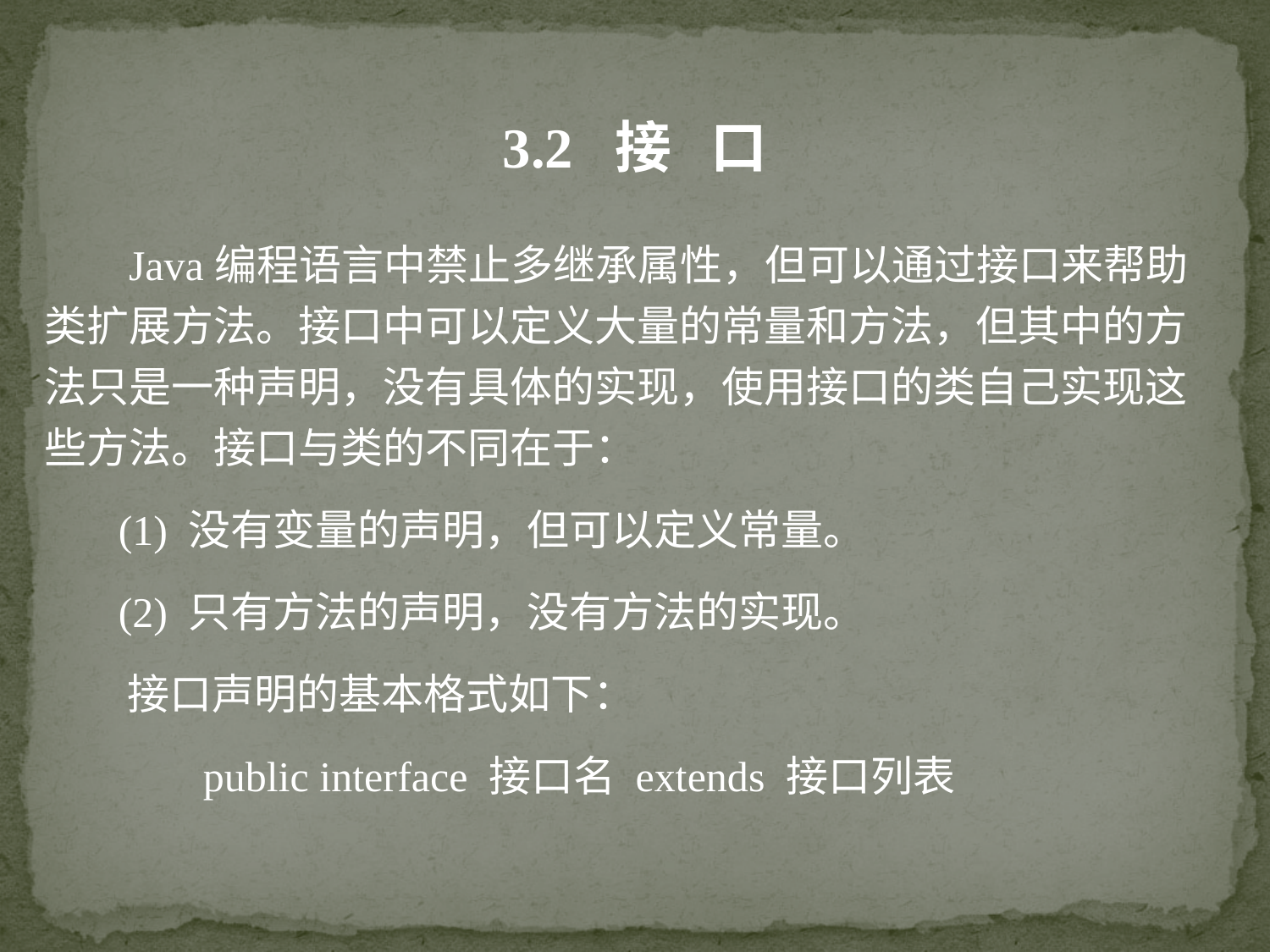

3.2  接   口
        Java编程语言中禁止多继承属性，但可以通过接口来帮助类扩展方法。接口中可以定义大量的常量和方法，但其中的方法只是一种声明，没有具体的实现，使用接口的类自己实现这些方法。接口与类的不同在于：
 (1) 没有变量的声明，但可以定义常量。
 (2) 只有方法的声明，没有方法的实现。
 接口声明的基本格式如下：
         public interface 接口名 extends 接口列表